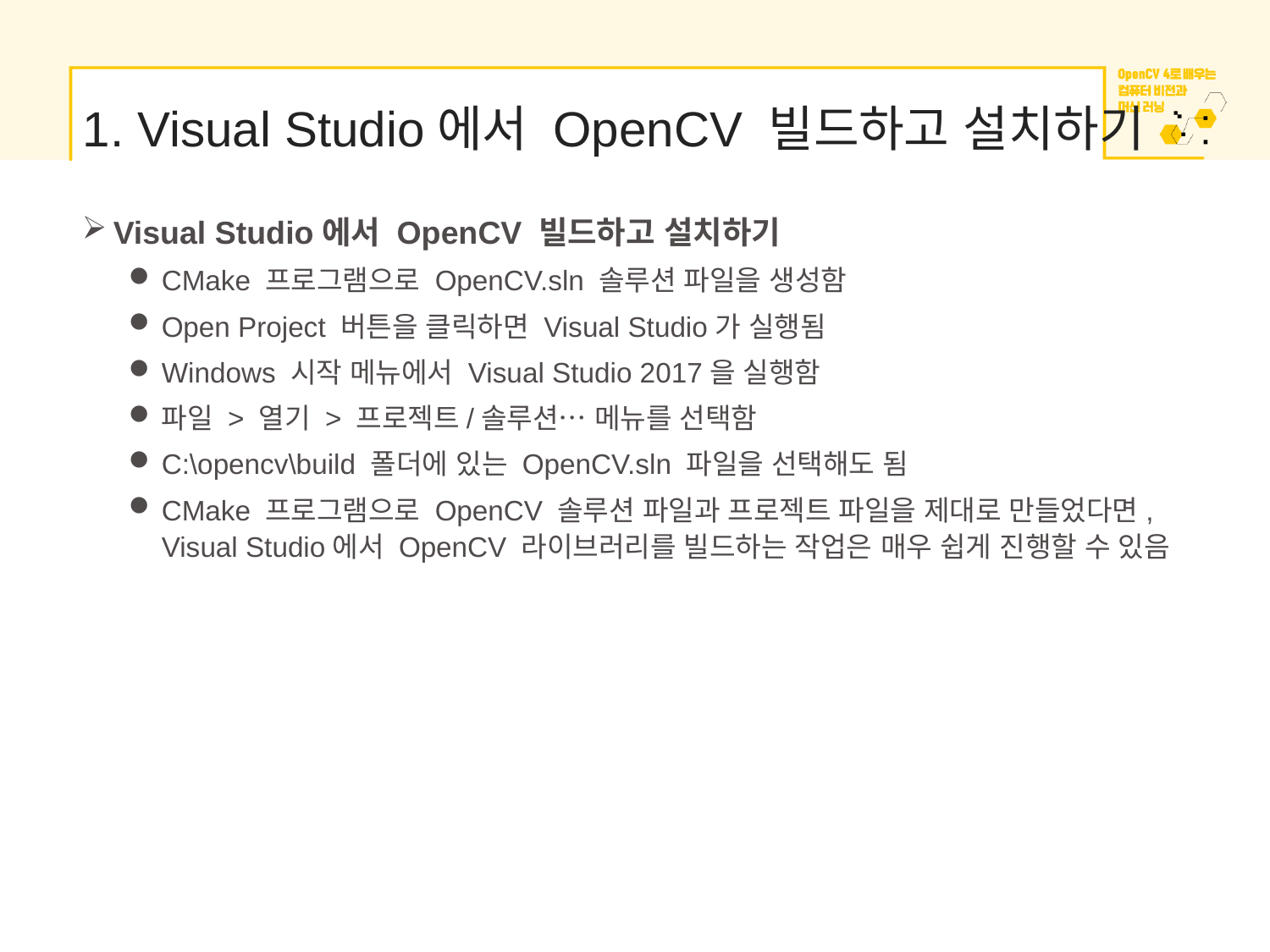

# 1. Visual Studio에서 OpenCV 빌드하고 설치하기
Visual Studio에서 OpenCV 빌드하고 설치하기
CMake 프로그램으로 OpenCV.sln 솔루션 파일을 생성함
Open Project 버튼을 클릭하면 Visual Studio가 실행됨
Windows 시작 메뉴에서 Visual Studio 2017을 실행함
파일 > 열기 > 프로젝트/솔루션… 메뉴를 선택함
C:\opencv\build 폴더에 있는 OpenCV.sln 파일을 선택해도 됨
CMake 프로그램으로 OpenCV 솔루션 파일과 프로젝트 파일을 제대로 만들었다면, Visual Studio에서 OpenCV 라이브러리를 빌드하는 작업은 매우 쉽게 진행할 수 있음